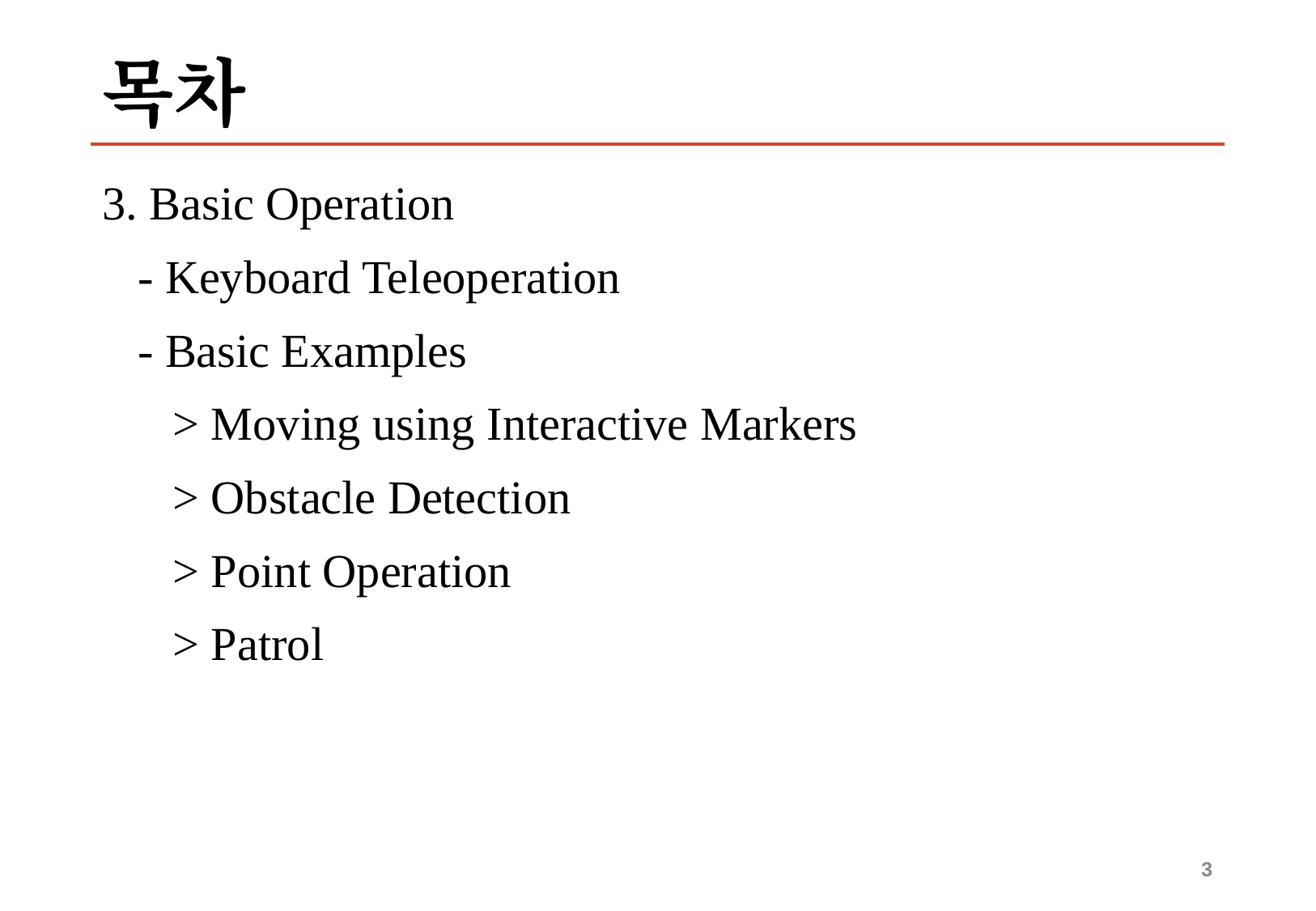

# 목차
3. Basic Operation
   - Keyboard Teleoperation
   - Basic Examples
      > Moving using Interactive Markers
      > Obstacle Detection
      > Point Operation
      > Patrol
3